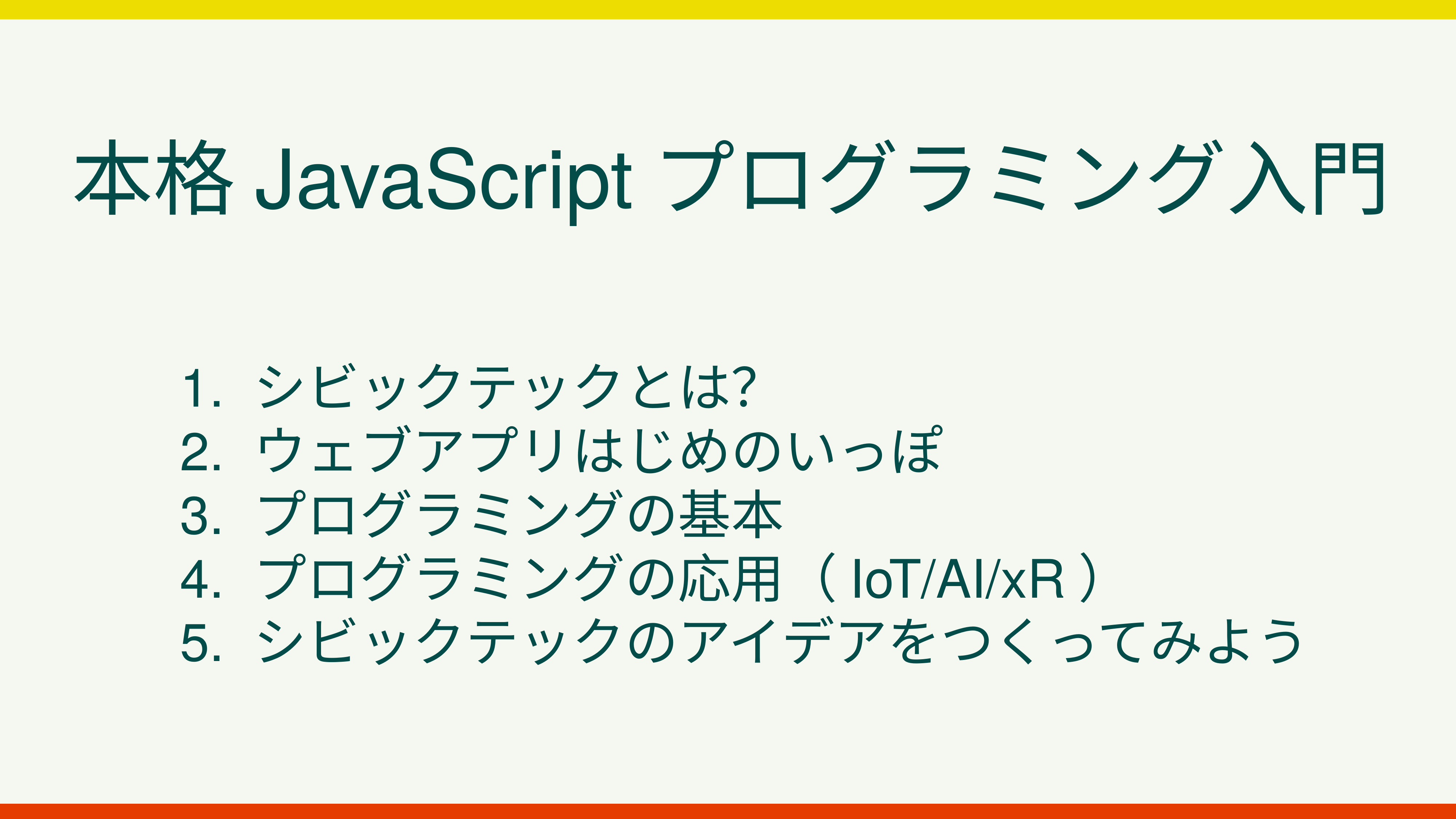

# 本格JavaScriptプログラミング入門
シビックテックとは？
ウェブアプリはじめのいっぽ
プログラミングの基本
プログラミングの応用（IoT/AI/xR）
シビックテックのアイデアをつくってみよう